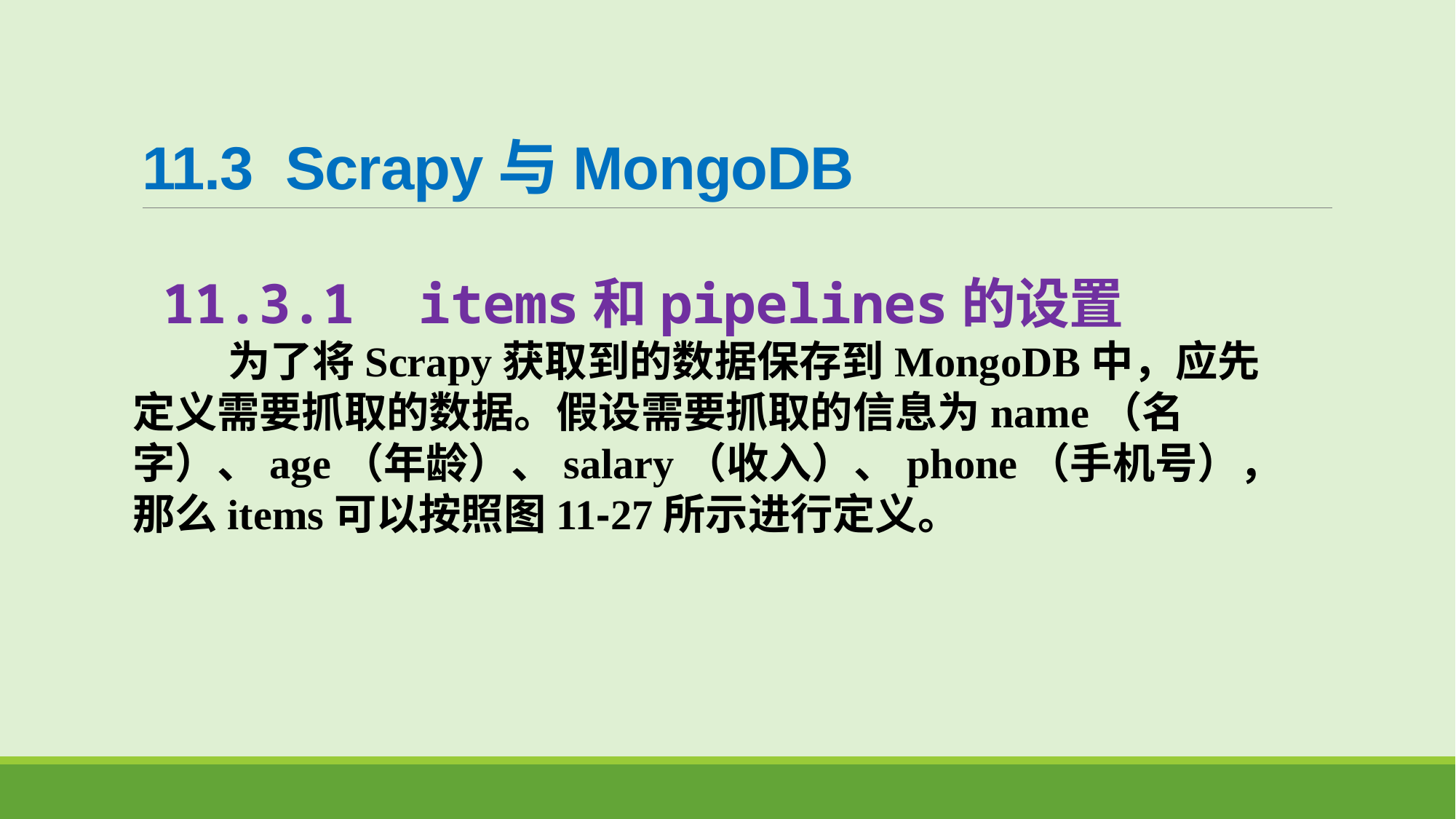

# 11.3  Scrapy与MongoDB
11.3.1  items和pipelines的设置
      为了将Scrapy获取到的数据保存到MongoDB中，应先定义需要抓取的数据。假设需要抓取的信息为name（名字）、age（年龄）、salary（收入）、phone（手机号），那么items可以按照图11-27所示进行定义。